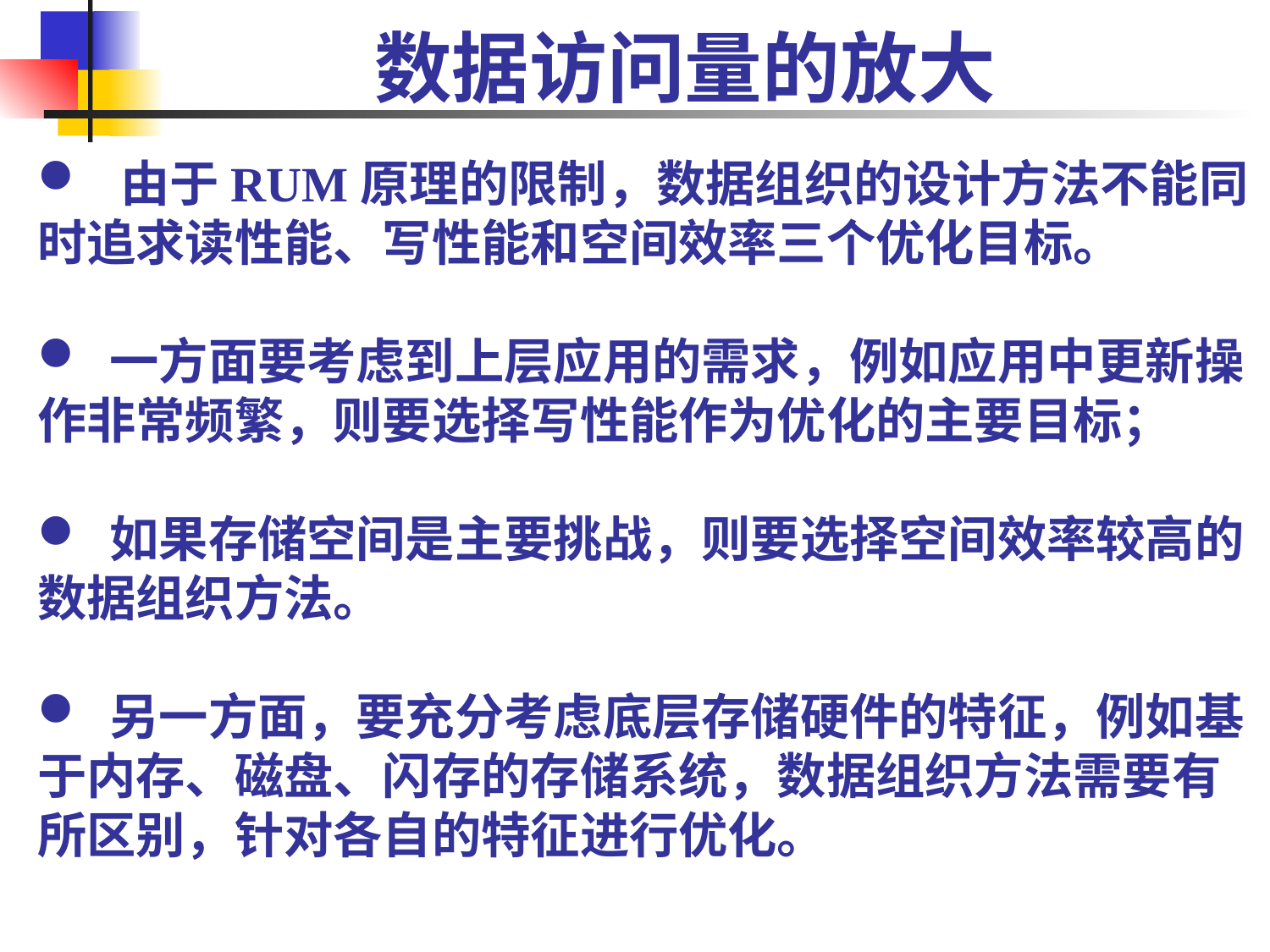

# 数据访问量的放大
  由于RUM原理的限制，数据组织的设计方法不能同时追求读性能、写性能和空间效率三个优化目标。

 一方面要考虑到上层应用的需求，例如应用中更新操作非常频繁，则要选择写性能作为优化的主要目标；

 如果存储空间是主要挑战，则要选择空间效率较高的数据组织方法。

 另一方面，要充分考虑底层存储硬件的特征，例如基于内存、磁盘、闪存的存储系统，数据组织方法需要有所区别，针对各自的特征进行优化。